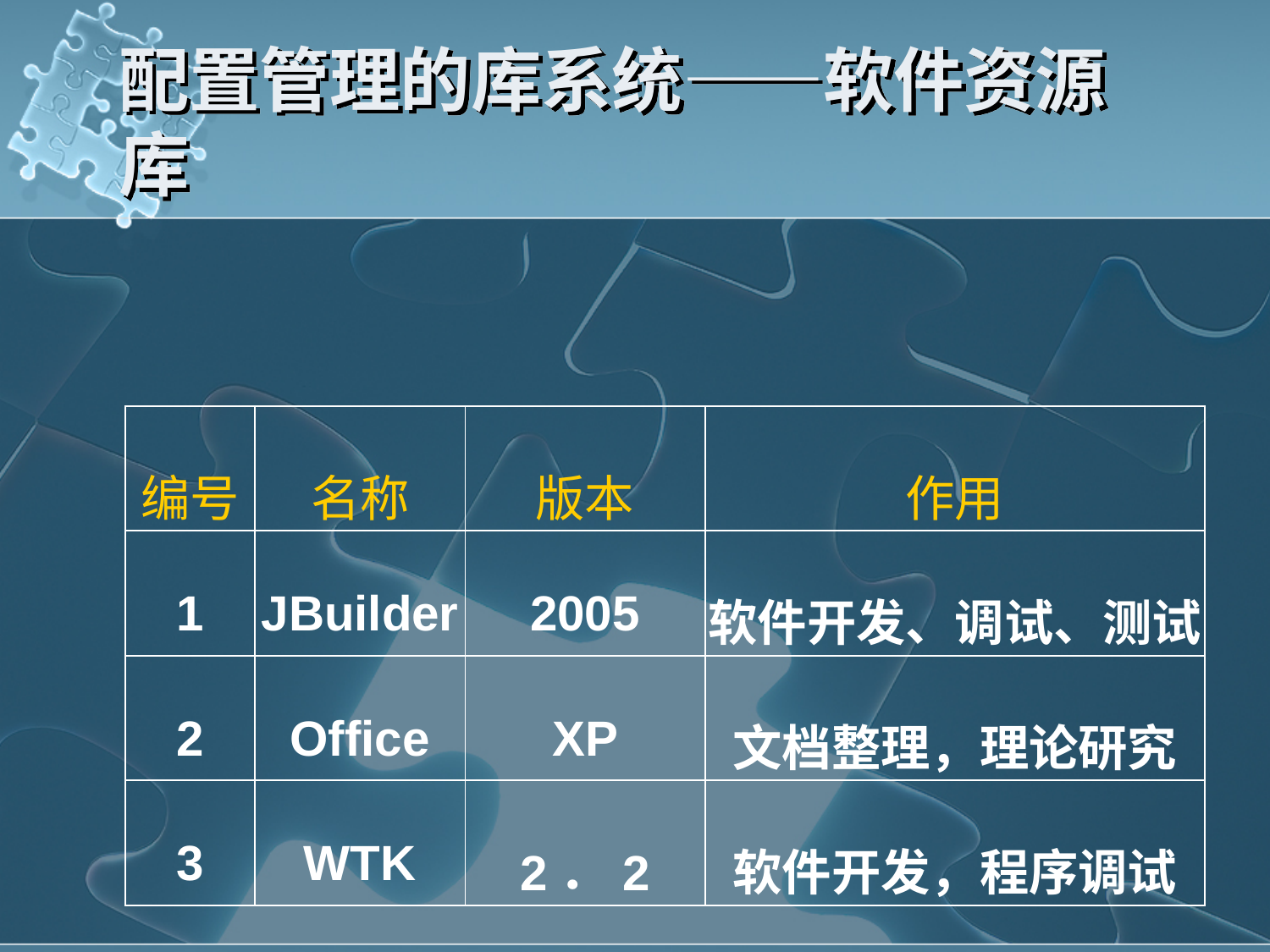

# 配置管理的库系统——软件资源库
| 编号 | 名称 | 版本 | 作用 |
| --- | --- | --- | --- |
| 1 | JBuilder | 2005 | 软件开发、调试、测试 |
| 2 | Office | XP | 文档整理，理论研究 |
| 3 | WTK | 2．2 | 软件开发，程序调试 |